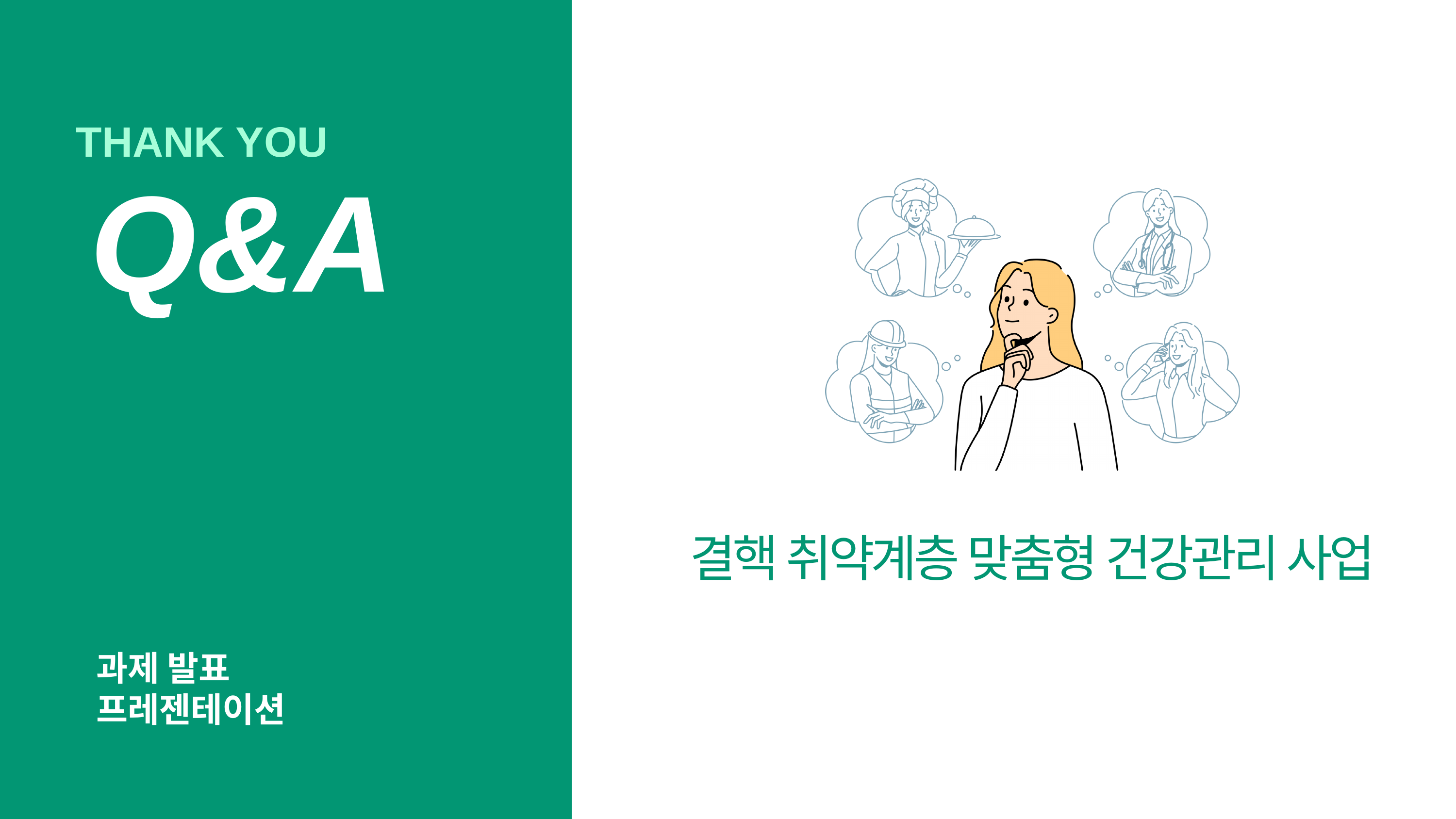

Q&A
THANK YOU

결핵 취약계층 맞춤형 건강관리 사업
과제 발표
프레젠테이션